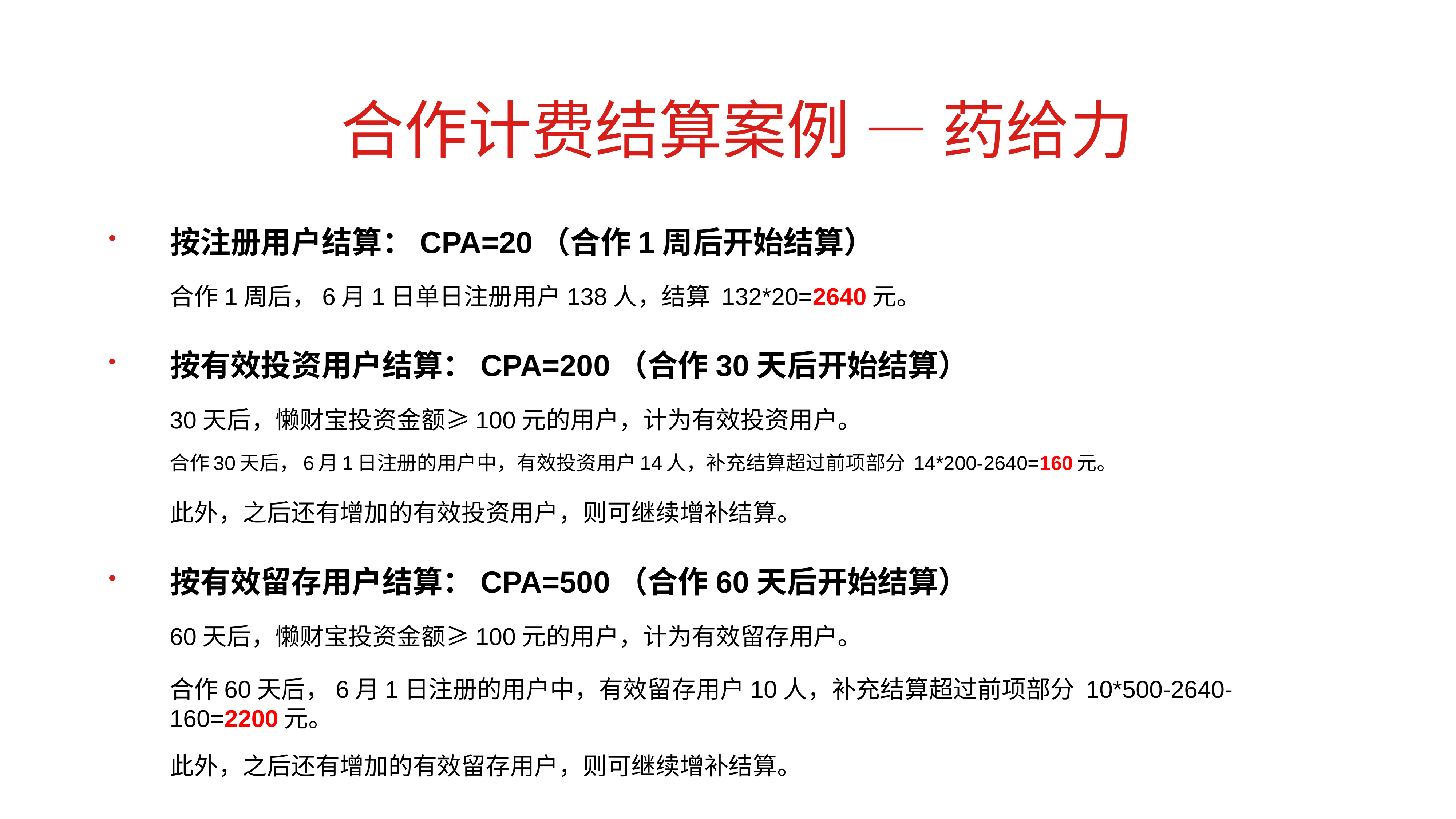

# 合作计费结算案例 — 药给力
按注册用户结算：CPA=20（合作1周后开始结算）
合作1周后，6月1日单日注册用户138人，结算 132*20=2640元。
按有效投资用户结算：CPA=200（合作30天后开始结算）
30天后，懒财宝投资金额≥100元的用户，计为有效投资用户。
合作30天后，6月1日注册的用户中，有效投资用户14人，补充结算超过前项部分 14*200-2640=160元。
此外，之后还有增加的有效投资用户，则可继续增补结算。

按有效留存用户结算：CPA=500（合作60天后开始结算）
60天后，懒财宝投资金额≥100元的用户，计为有效留存用户。
合作60天后，6月1日注册的用户中，有效留存用户10人，补充结算超过前项部分 10*500-2640-160=2200元。
此外，之后还有增加的有效留存用户，则可继续增补结算。